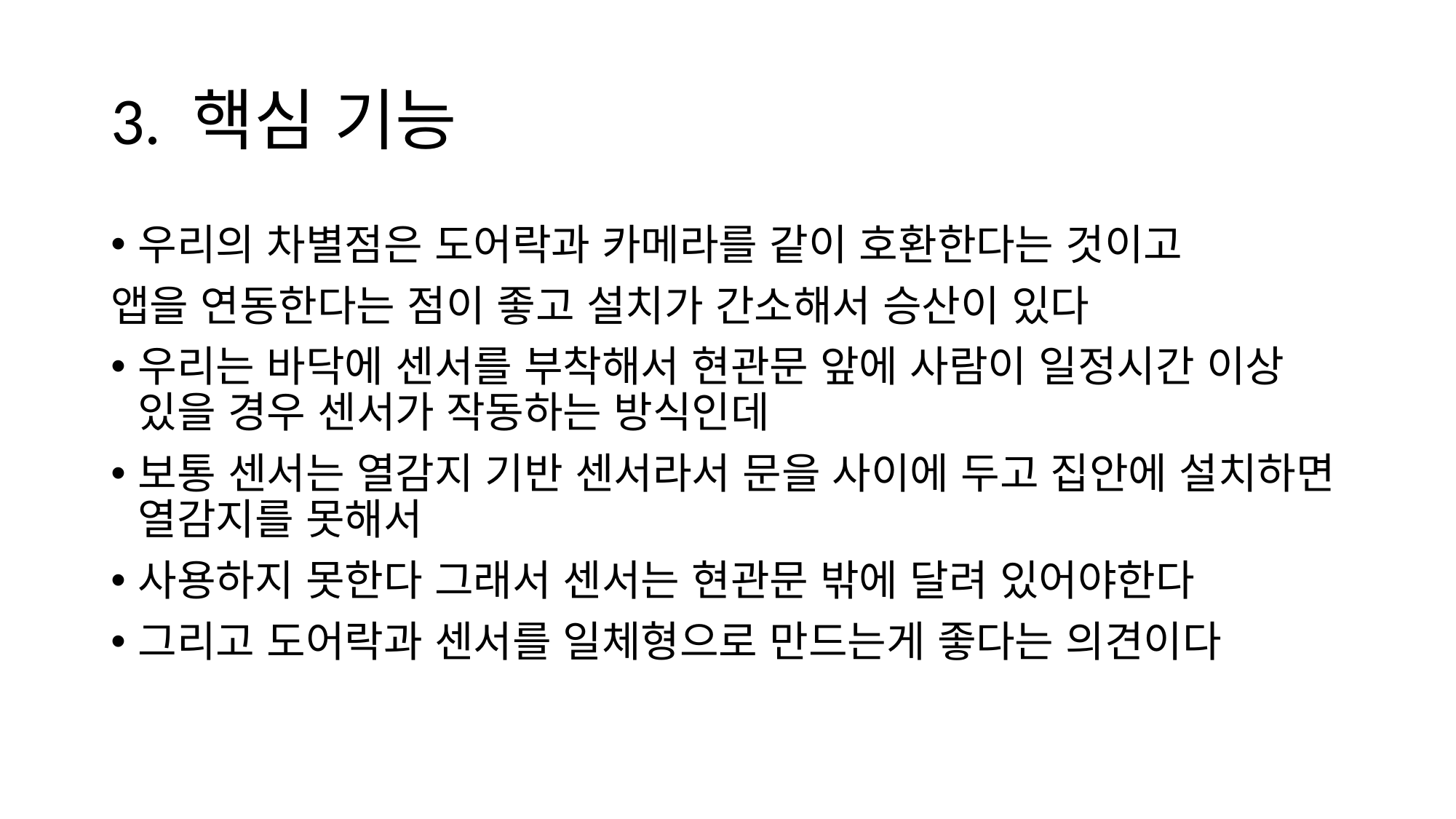

# 3. 핵심 기능
우리의 차별점은 도어락과 카메라를 같이 호환한다는 것이고
앱을 연동한다는 점이 좋고 설치가 간소해서 승산이 있다
우리는 바닥에 센서를 부착해서 현관문 앞에 사람이 일정시간 이상 있을 경우 센서가 작동하는 방식인데
보통 센서는 열감지 기반 센서라서 문을 사이에 두고 집안에 설치하면 열감지를 못해서
사용하지 못한다 그래서 센서는 현관문 밖에 달려 있어야한다
그리고 도어락과 센서를 일체형으로 만드는게 좋다는 의견이다